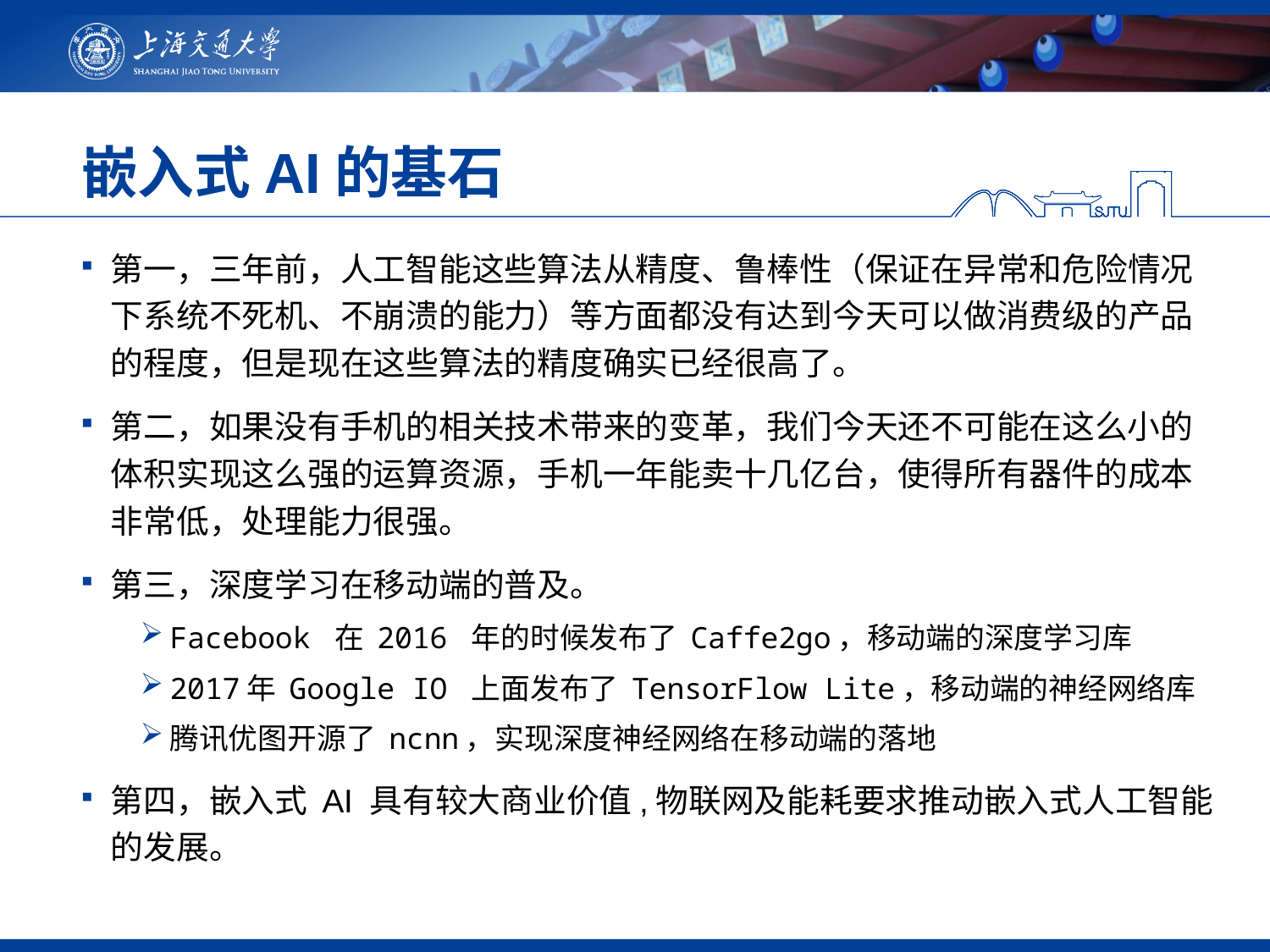

# 嵌入式AI的基石
第一，三年前，人工智能这些算法从精度、鲁棒性（保证在异常和危险情况下系统不死机、不崩溃的能力）等方面都没有达到今天可以做消费级的产品的程度，但是现在这些算法的精度确实已经很高了。
第二，如果没有手机的相关技术带来的变革，我们今天还不可能在这么小的体积实现这么强的运算资源，手机一年能卖十几亿台，使得所有器件的成本非常低，处理能力很强。
第三，深度学习在移动端的普及。
Facebook 在 2016 年的时候发布了 Caffe2go，移动端的深度学习库
2017年 Google IO 上面发布了 TensorFlow Lite，移动端的神经网络库
腾讯优图开源了 ncnn，实现深度神经网络在移动端的落地
第四，嵌入式 AI 具有较大商业价值,物联网及能耗要求推动嵌入式人工智能的发展。